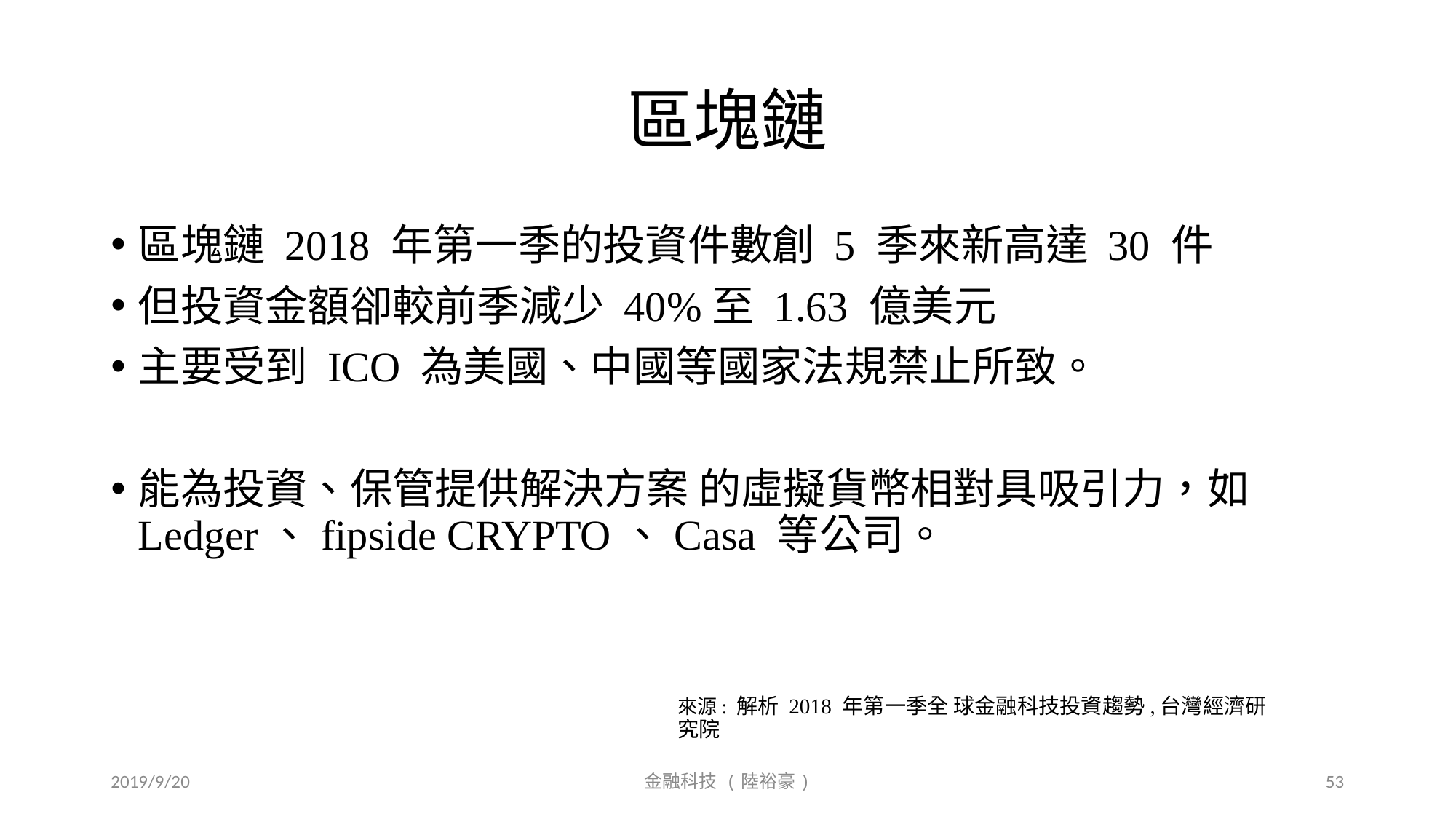

# 區塊鏈
區塊鏈 2018 年第一季的投資件數創 5 季來新高達 30 件
但投資金額卻較前季減少 40%至 1.63 億美元
主要受到 ICO 為美國、中國等國家法規禁止所致。

能為投資、保管提供解決方案 的虛擬貨幣相對具吸引力，如 Ledger、fipside CRYPTO、Casa 等公司。
來源: 解析 2018 年第一季全 球金融科技投資趨勢,台灣經濟研究院
2019/9/20
金融科技 (陸裕豪)
53